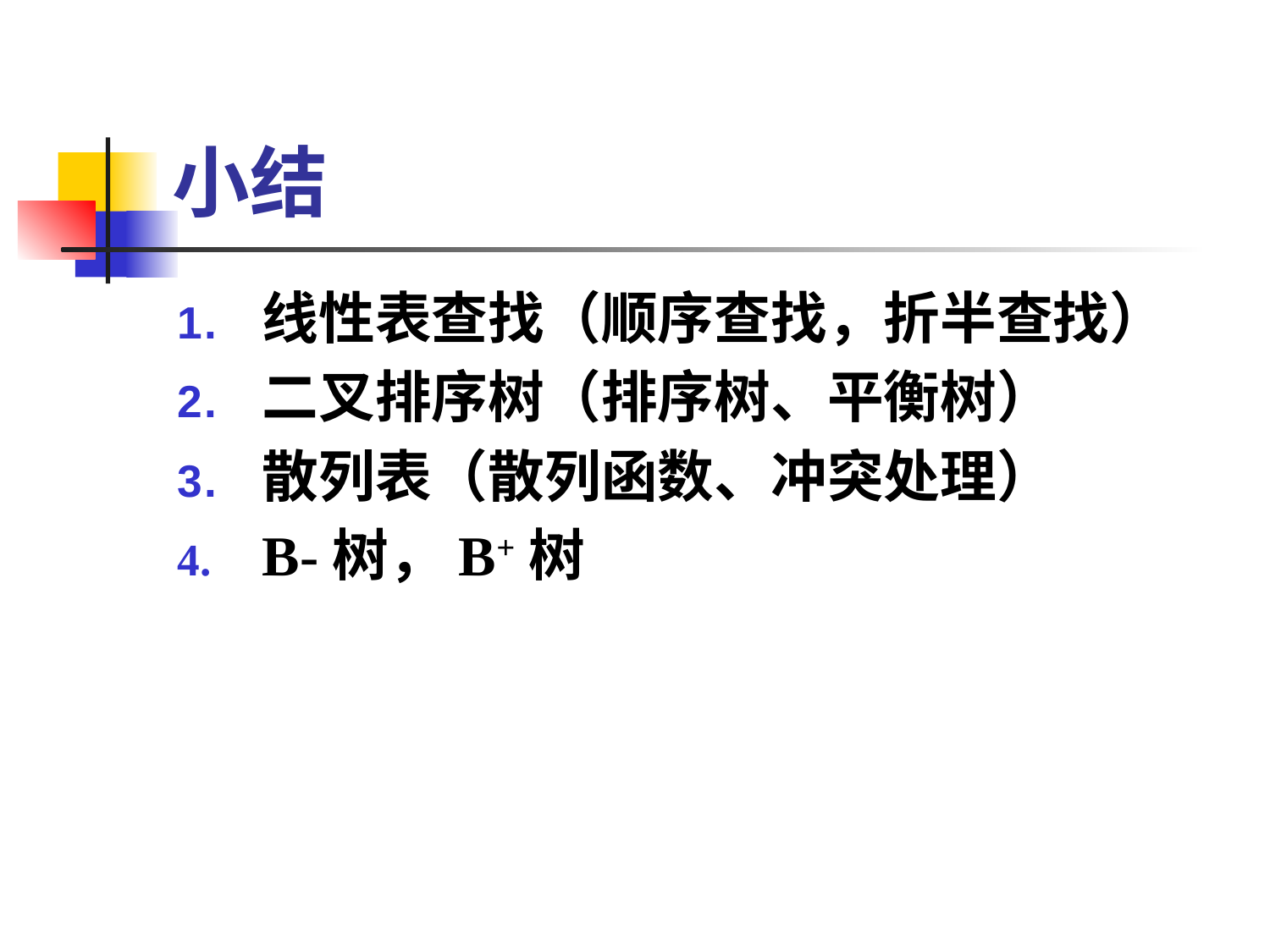

# 小结
线性表查找（顺序查找，折半查找）
二叉排序树（排序树、平衡树）
散列表（散列函数、冲突处理）
B-树，B+树
122